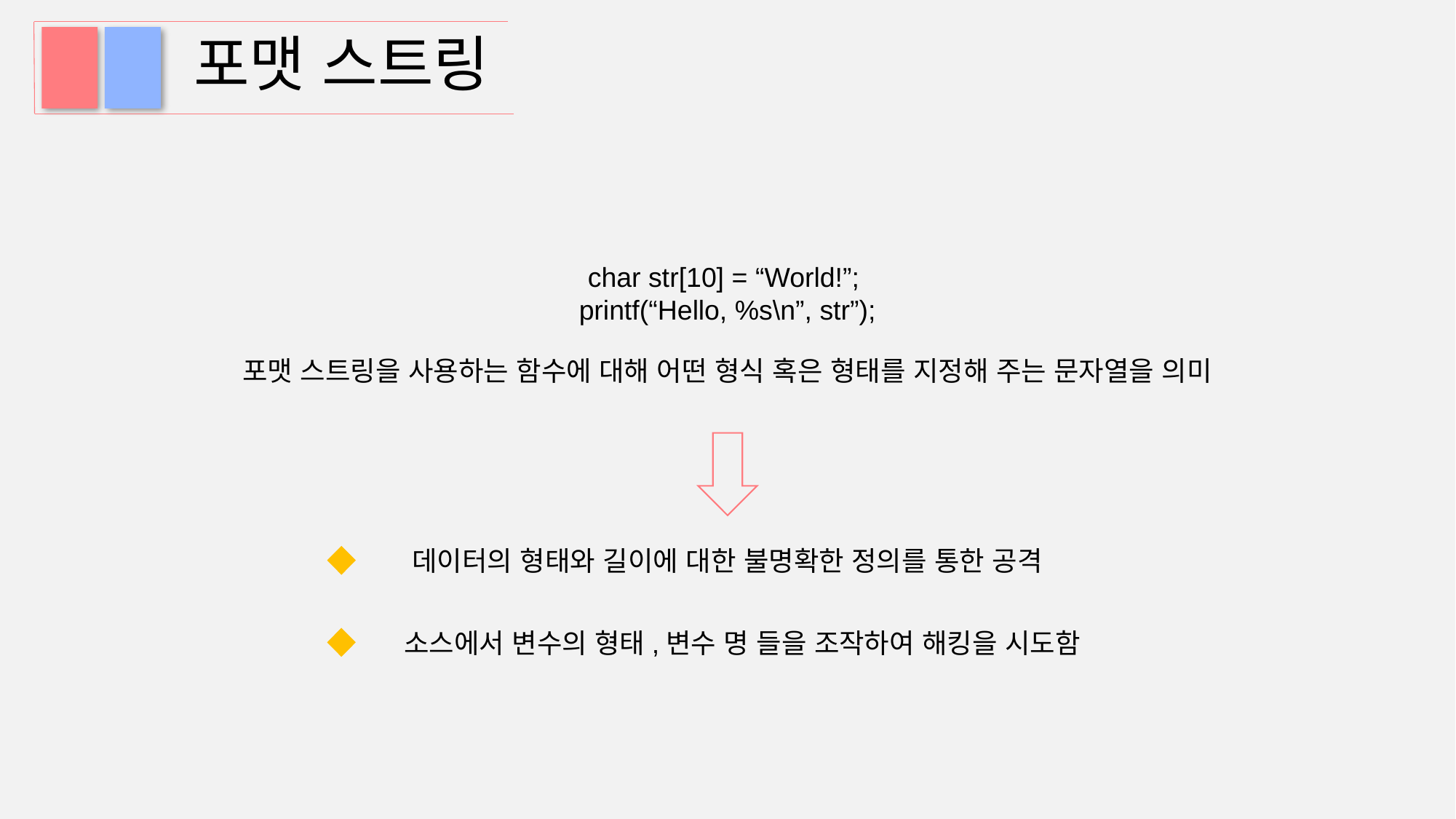

# 포맷 스트링
char str[10] = “World!”;
printf(“Hello, %s\n”, str”);
포맷 스트링을 사용하는 함수에 대해 어떤 형식 혹은 형태를 지정해 주는 문자열을 의미

데이터의 형태와 길이에 대한 불명확한 정의를 통한 공격

   소스에서 변수의 형태,변수 명 들을 조작하여 해킹을 시도함